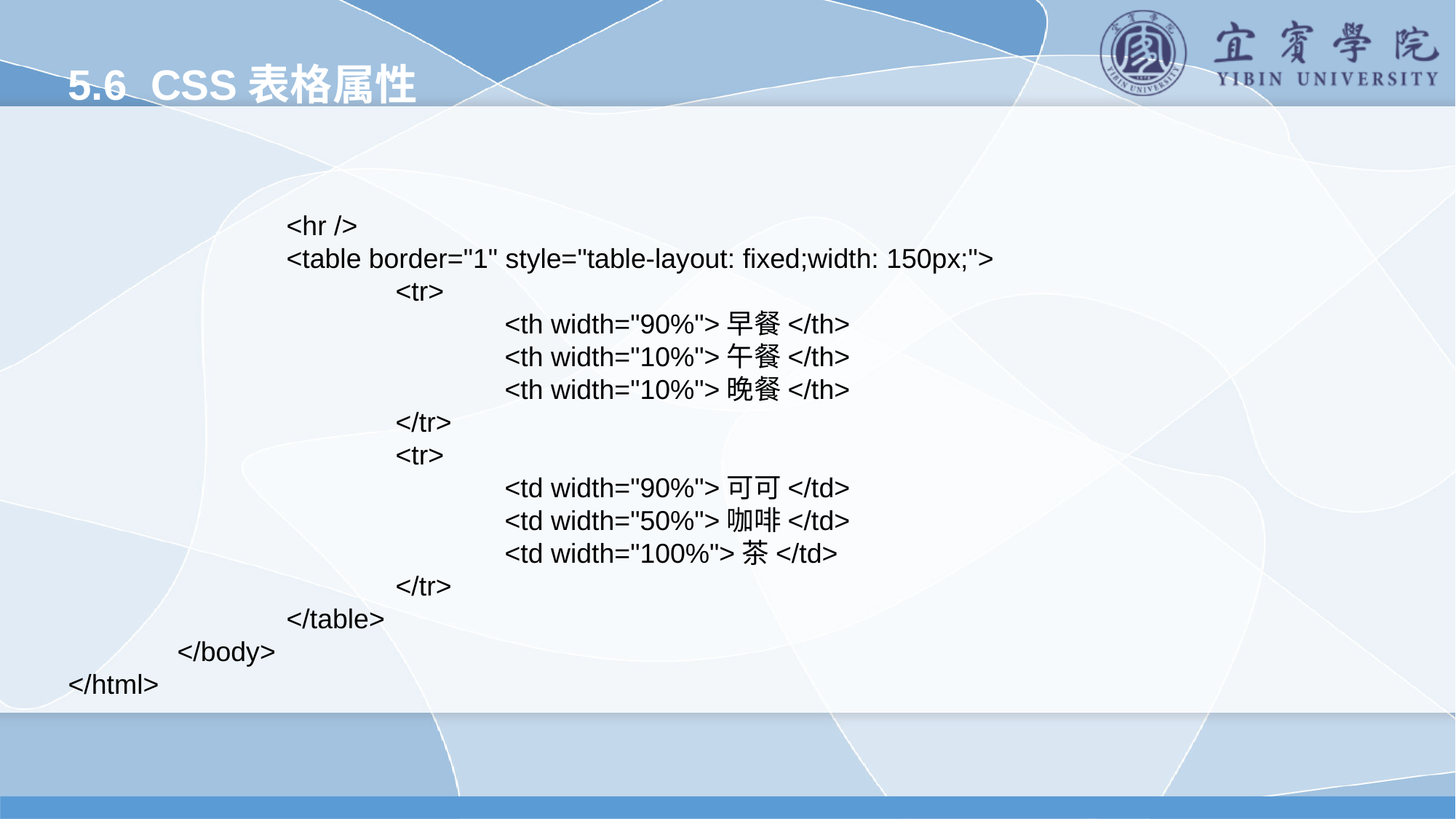

5.6  CSS表格属性
		<hr />
		<table border="1" style="table-layout: fixed;width: 150px;">
			<tr>
				<th width="90%">早餐</th>
				<th width="10%">午餐</th>
				<th width="10%">晚餐</th>
			</tr>
			<tr>
				<td width="90%">可可</td>
				<td width="50%">咖啡</td>
				<td width="100%">茶</td>
			</tr>
		</table>
	</body>
</html>